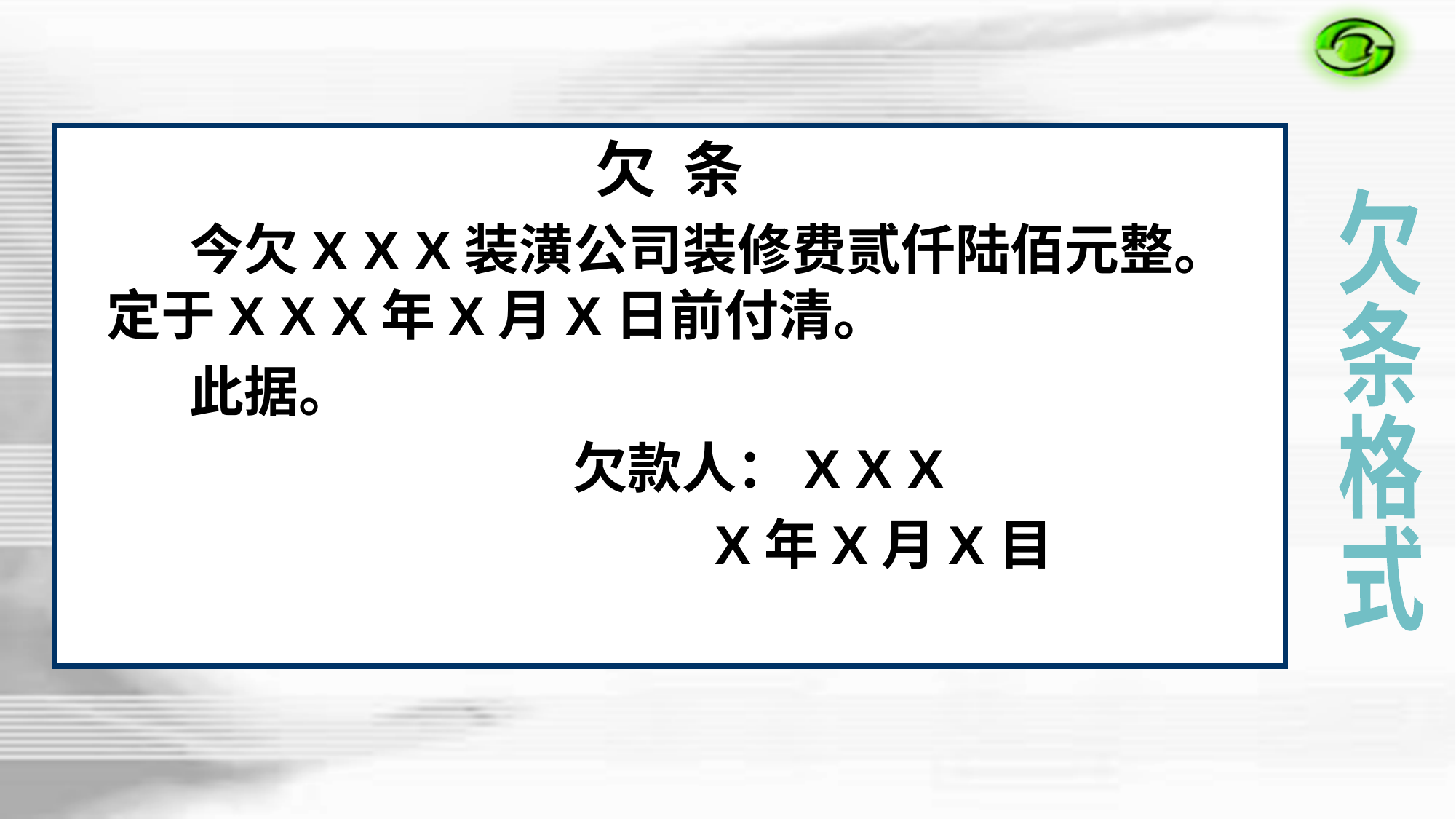

欠  条
         今欠X X X装潢公司装修费贰仟陆佰元整。定于X X X年X月X日前付清。
         此据。
                                        欠款人：X X X
                                           X年X月X目

欠
条
格
式